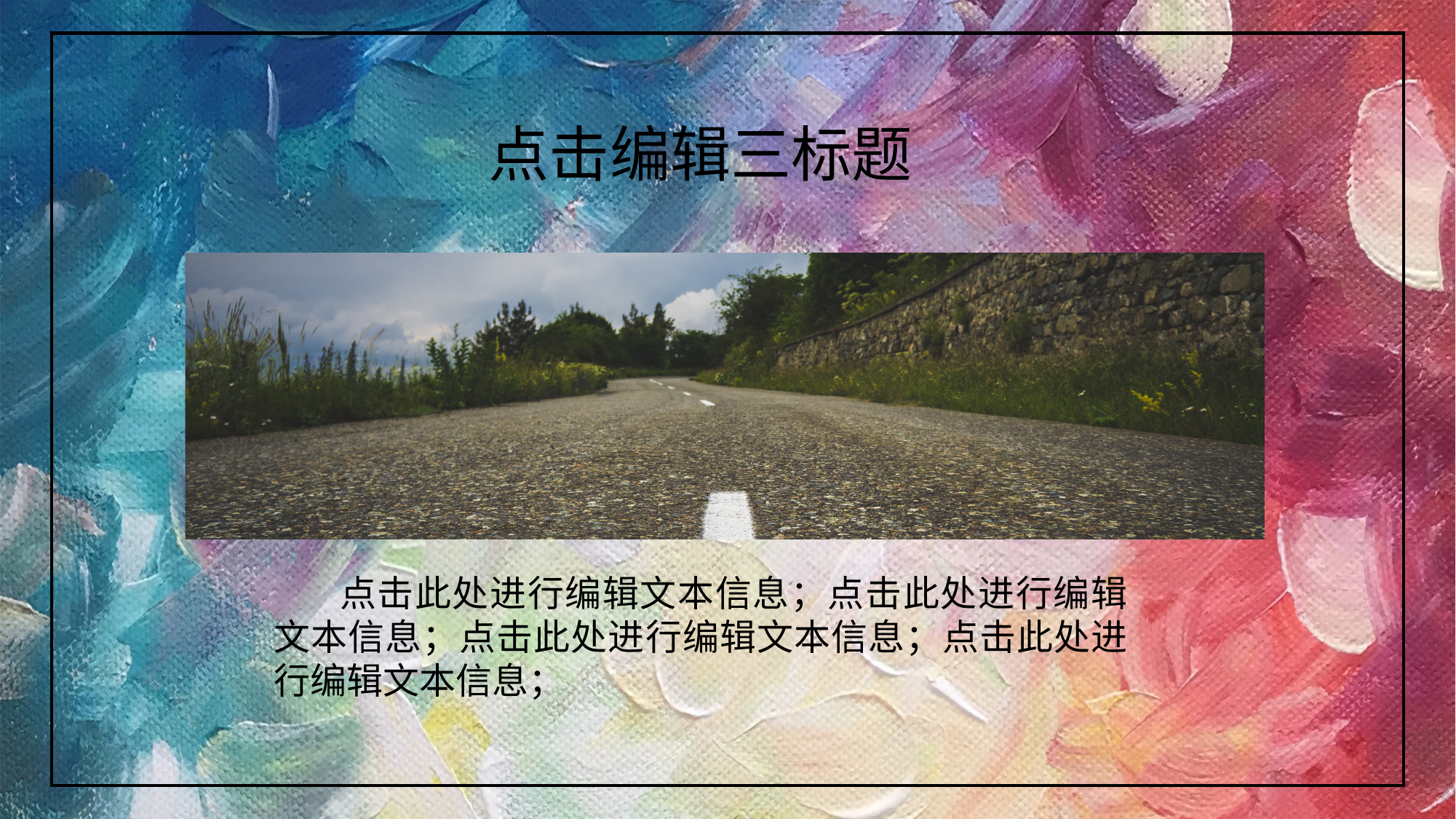

点击编辑三标题

      点击此处进行编辑文本信息；点击此处进行编辑文本信息；点击此处进行编辑文本信息；点击此处进行编辑文本信息；